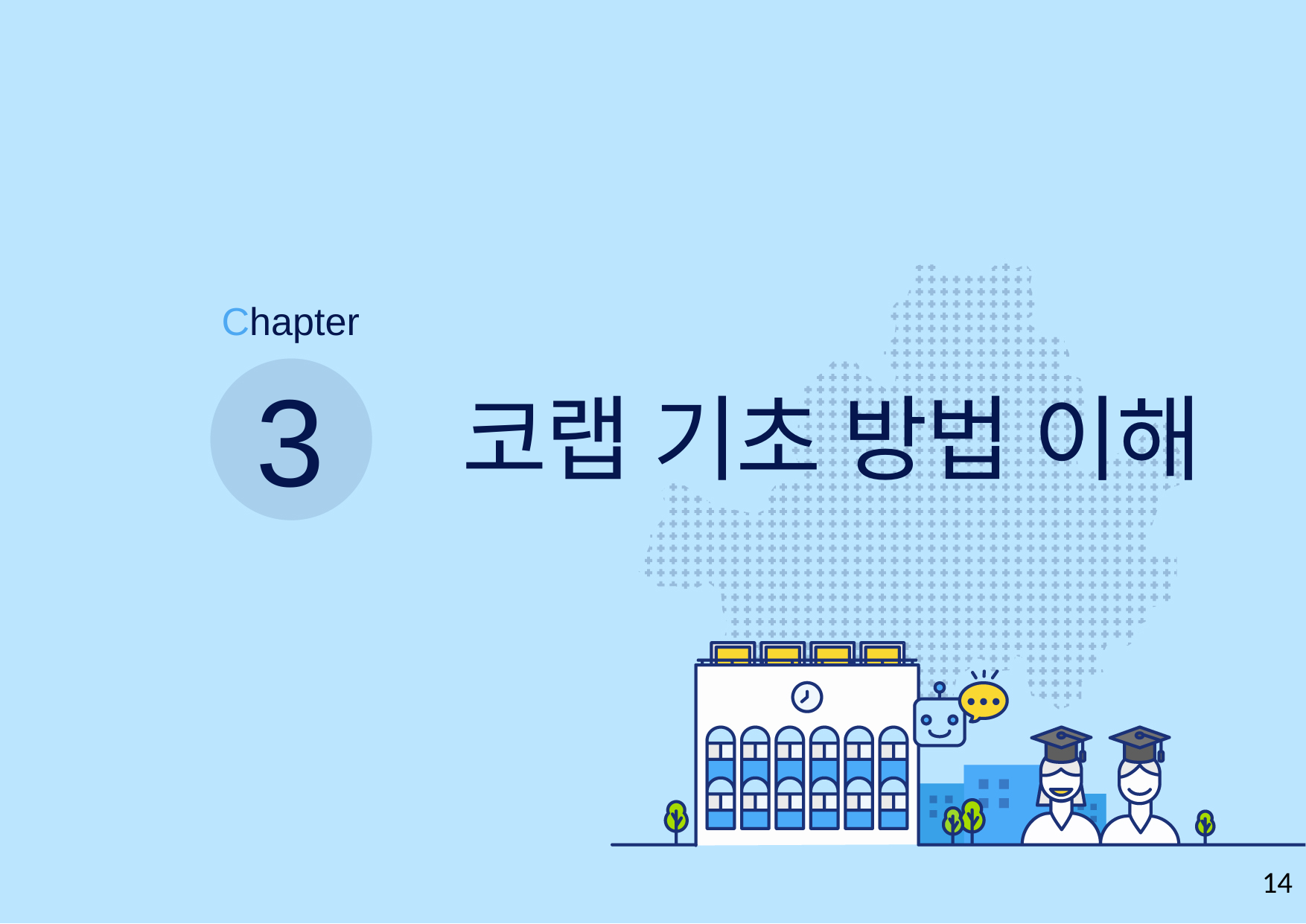

Chapter
3
코랩 기초 방법 이해
14